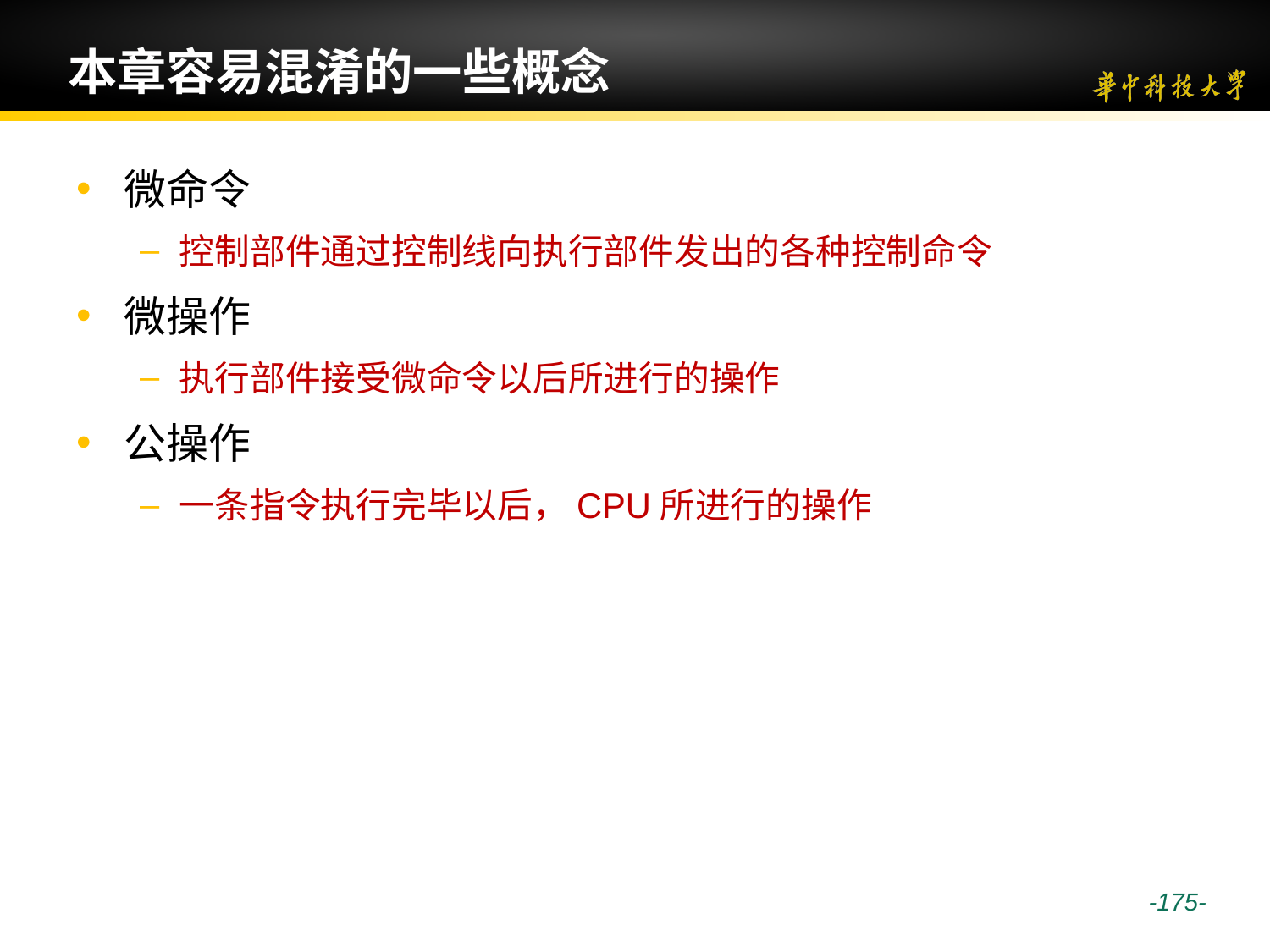

# 本章容易混淆的一些概念
微命令
控制部件通过控制线向执行部件发出的各种控制命令
微操作
执行部件接受微命令以后所进行的操作
公操作
一条指令执行完毕以后，CPU所进行的操作

 -175-